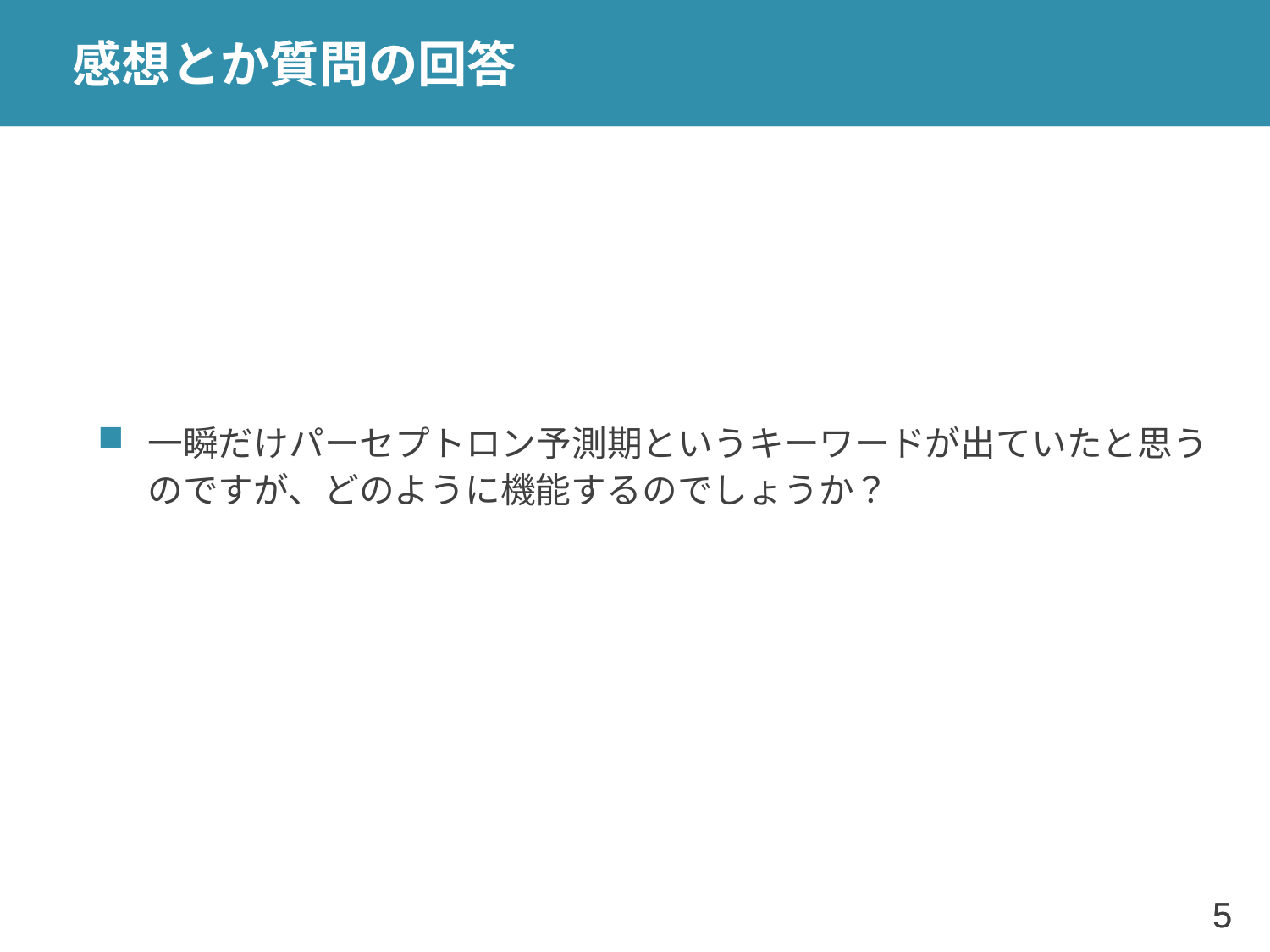

# 感想とか質問の回答
一瞬だけパーセプトロン予測期というキーワードが出ていたと思うのですが、どのように機能するのでしょうか？